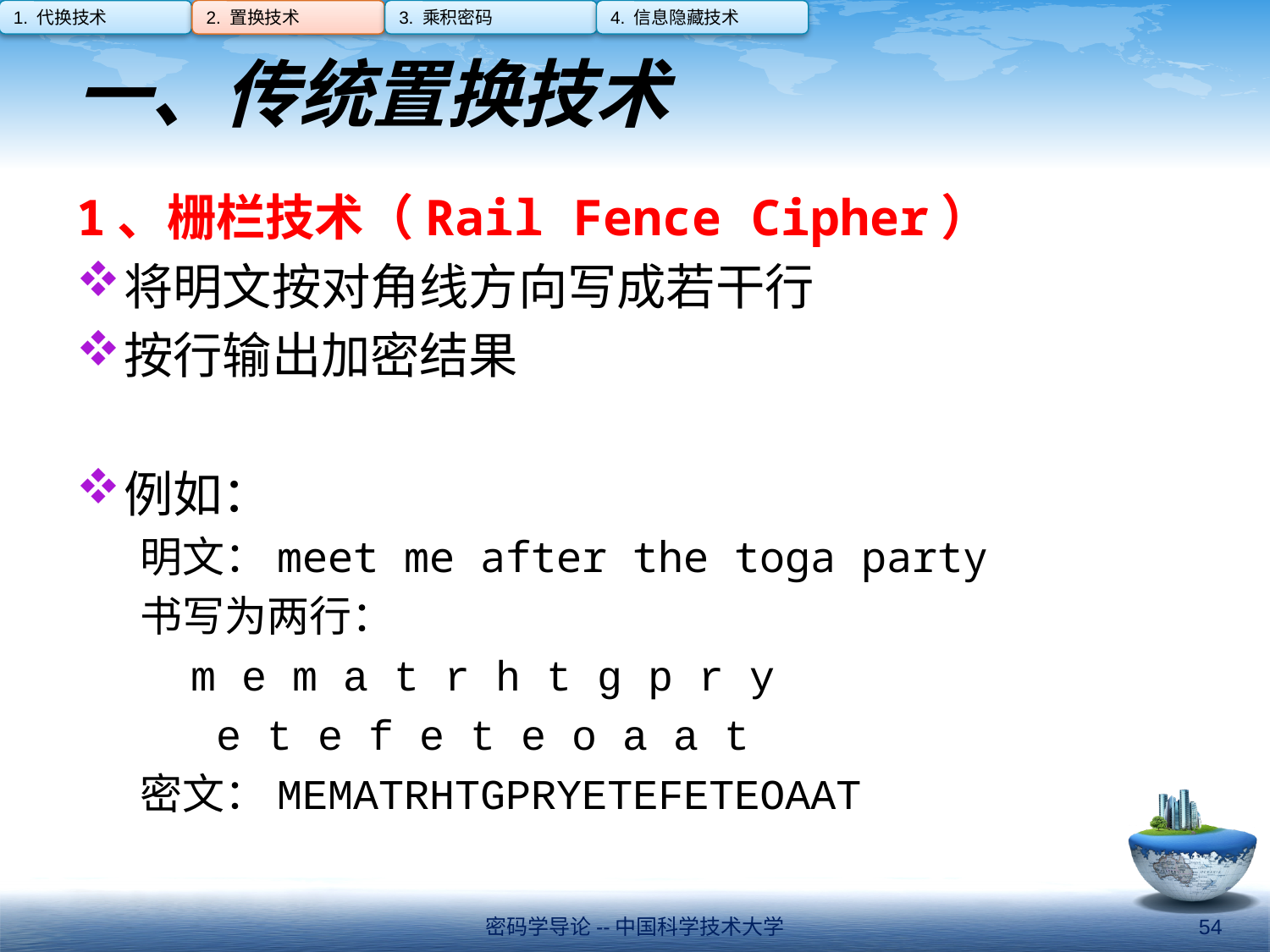

1. 代换技术
2. 置换技术
3. 乘积密码
4. 信息隐藏技术
# 一、传统置换技术
1、栅栏技术（Rail Fence Cipher）
将明文按对角线方向写成若干行
按行输出加密结果

例如：
明文：meet me after the toga party
书写为两行：
  m e m a t r h t g p r y
   e t e f e t e o a a t
密文：MEMATRHTGPRYETEFETEOAAT
密码学导论--中国科学技术大学
54